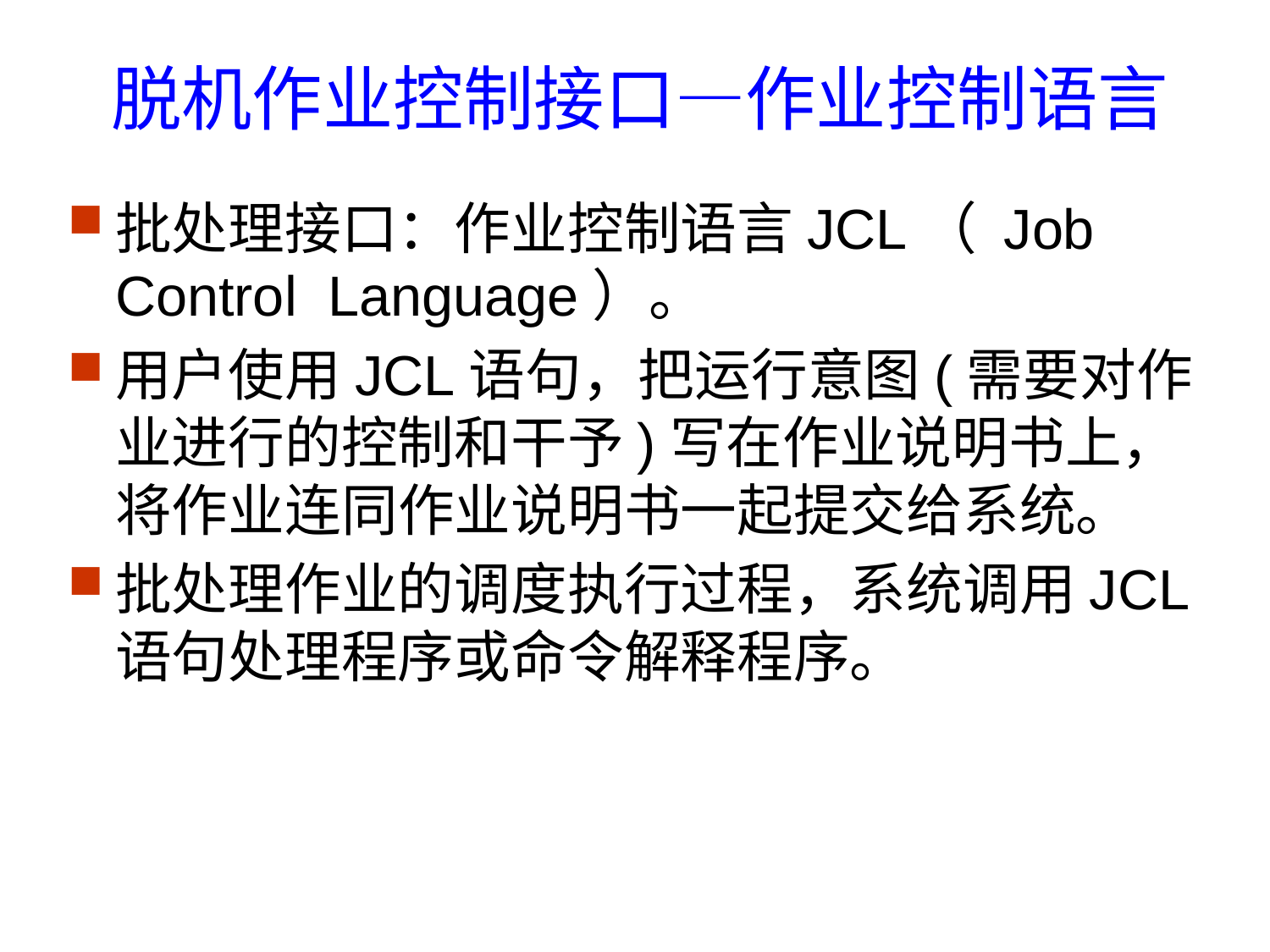

# 脱机作业控制接口—作业控制语言
批处理接口：作业控制语言JCL（ Job    Control  Language）。
用户使用JCL语句，把运行意图(需要对作业进行的控制和干予)写在作业说明书上，将作业连同作业说明书一起提交给系统。
批处理作业的调度执行过程，系统调用JCL语句处理程序或命令解释程序。